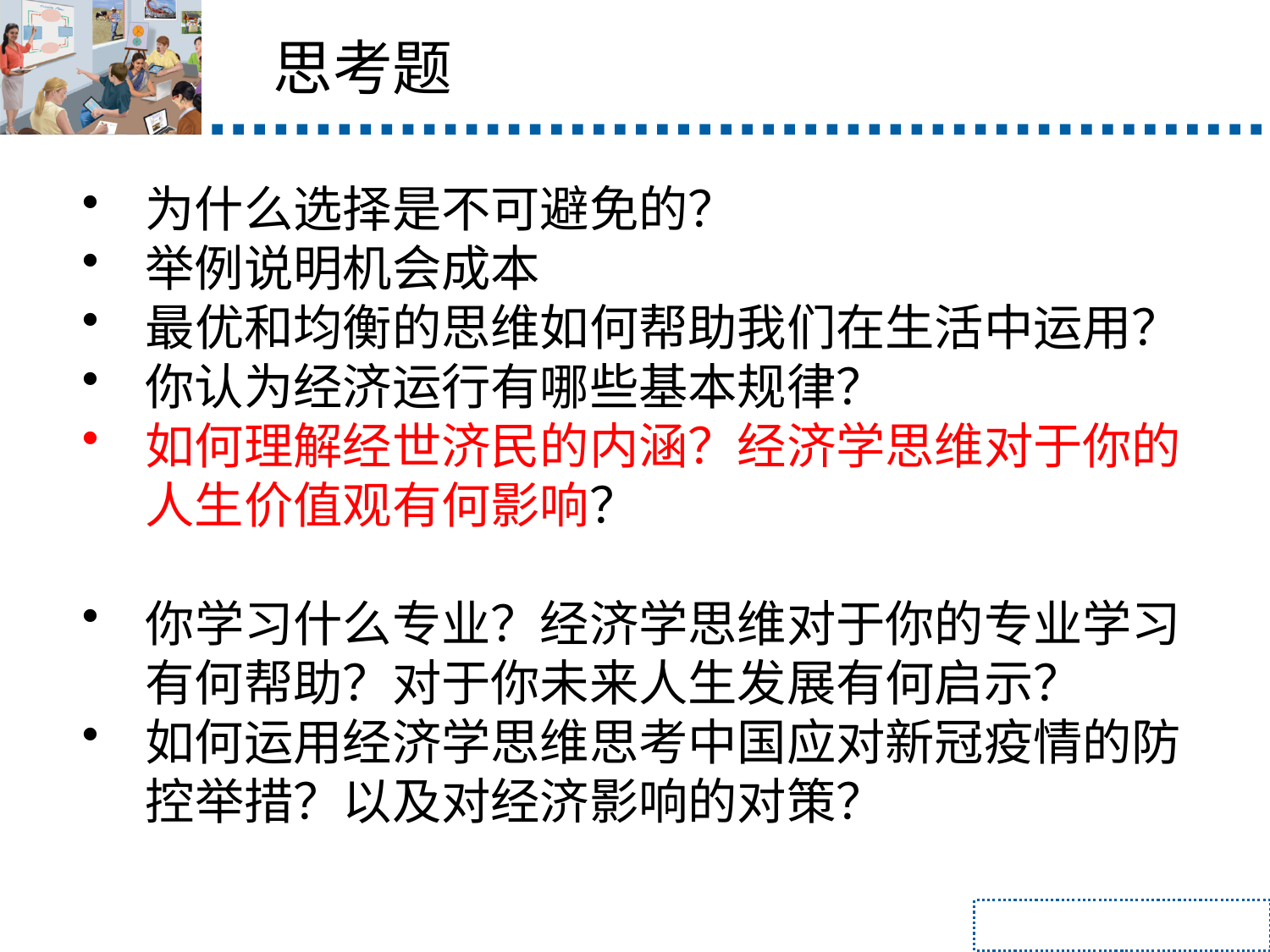

思考题
为什么选择是不可避免的？
举例说明机会成本
最优和均衡的思维如何帮助我们在生活中运用？
你认为经济运行有哪些基本规律？
如何理解经世济民的内涵？经济学思维对于你的人生价值观有何影响？

你学习什么专业？经济学思维对于你的专业学习有何帮助？对于你未来人生发展有何启示？
如何运用经济学思维思考中国应对新冠疫情的防控举措？以及对经济影响的对策？
53